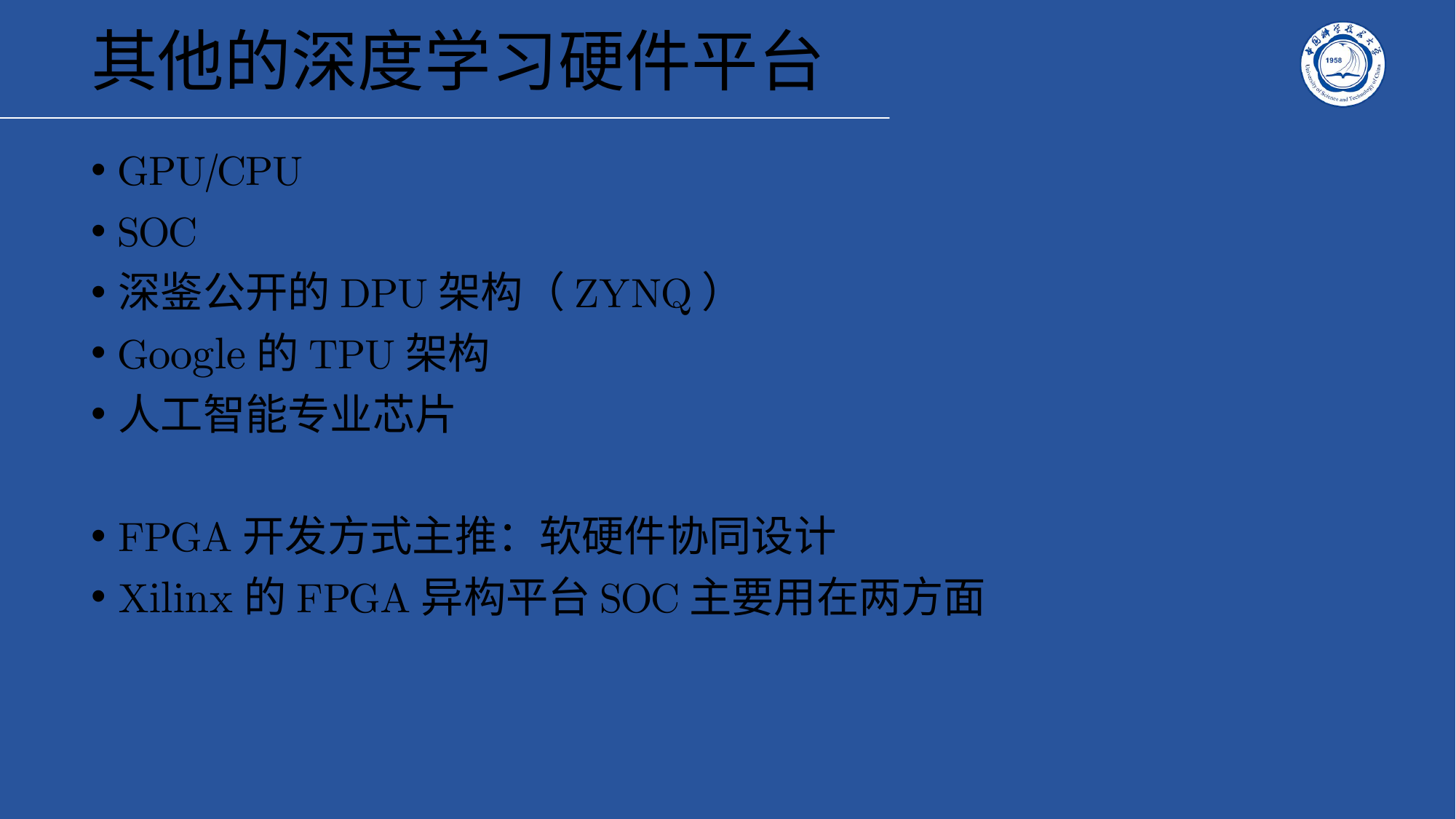

# 其他的深度学习硬件平台
9
GPU/CPU
SOC
深鉴公开的DPU架构（ZYNQ）
Google的TPU架构
人工智能专业芯片

FPGA开发方式主推：软硬件协同设计
Xilinx的FPGA异构平台SOC主要用在两方面